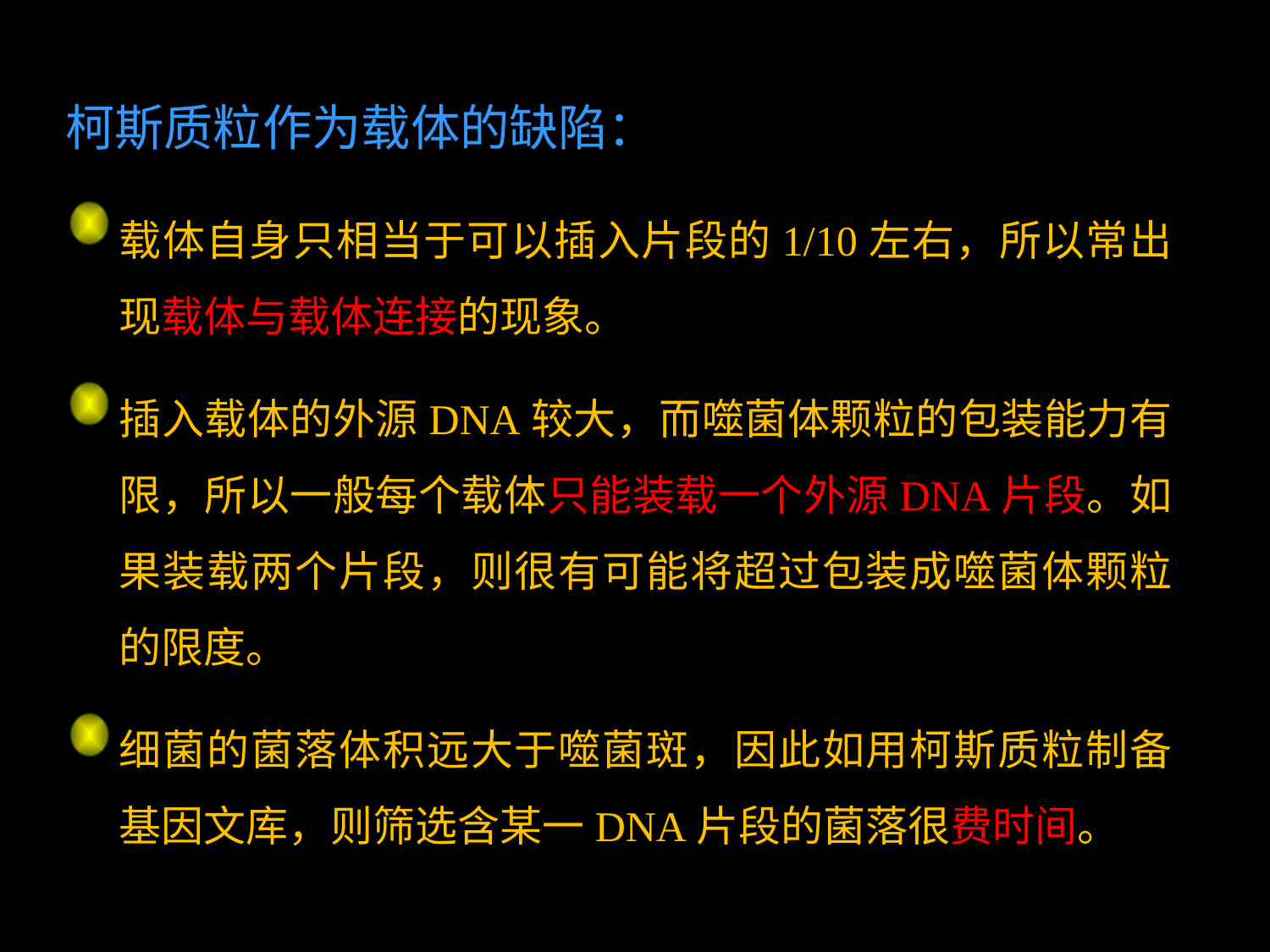

柯斯质粒作为载体的缺陷：
载体自身只相当于可以插入片段的1/10左右，所以常出现载体与载体连接的现象。
插入载体的外源DNA较大，而噬菌体颗粒的包装能力有限，所以一般每个载体只能装载一个外源DNA片段。如果装载两个片段，则很有可能将超过包装成噬菌体颗粒的限度。
细菌的菌落体积远大于噬菌斑，因此如用柯斯质粒制备基因文库，则筛选含某一DNA片段的菌落很费时间。